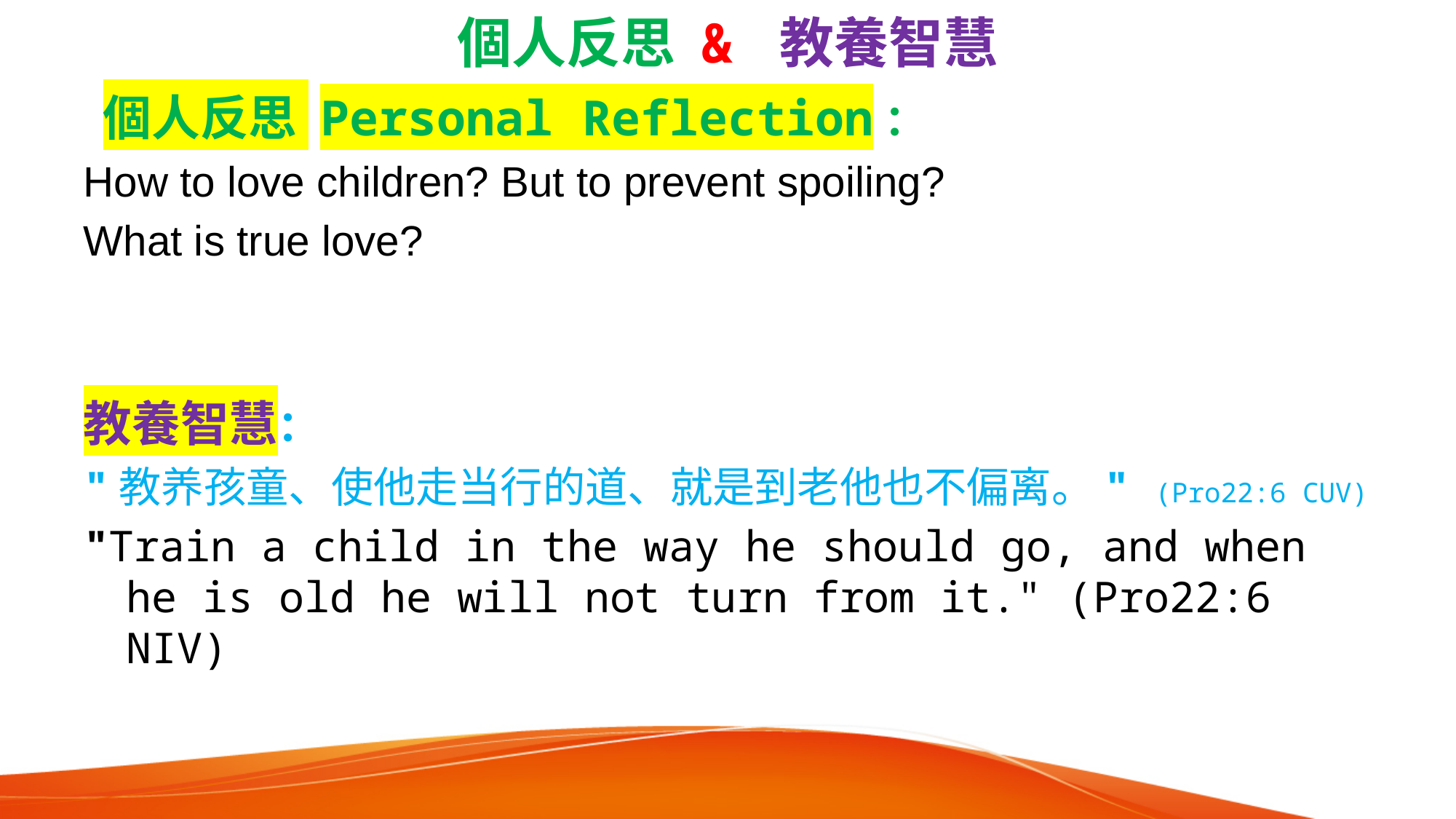

# 個人反思 & 教養智慧
 個人反思 Personal Reflection：
How to love children? But to prevent spoiling?
What is true love?

教養智慧：
"教养孩童、使他走当行的道、就是到老他也不偏离。" (Pro22:6 CUV)
"Train a child in the way he should go, and when he is old he will not turn from it." (Pro22:6 NIV)